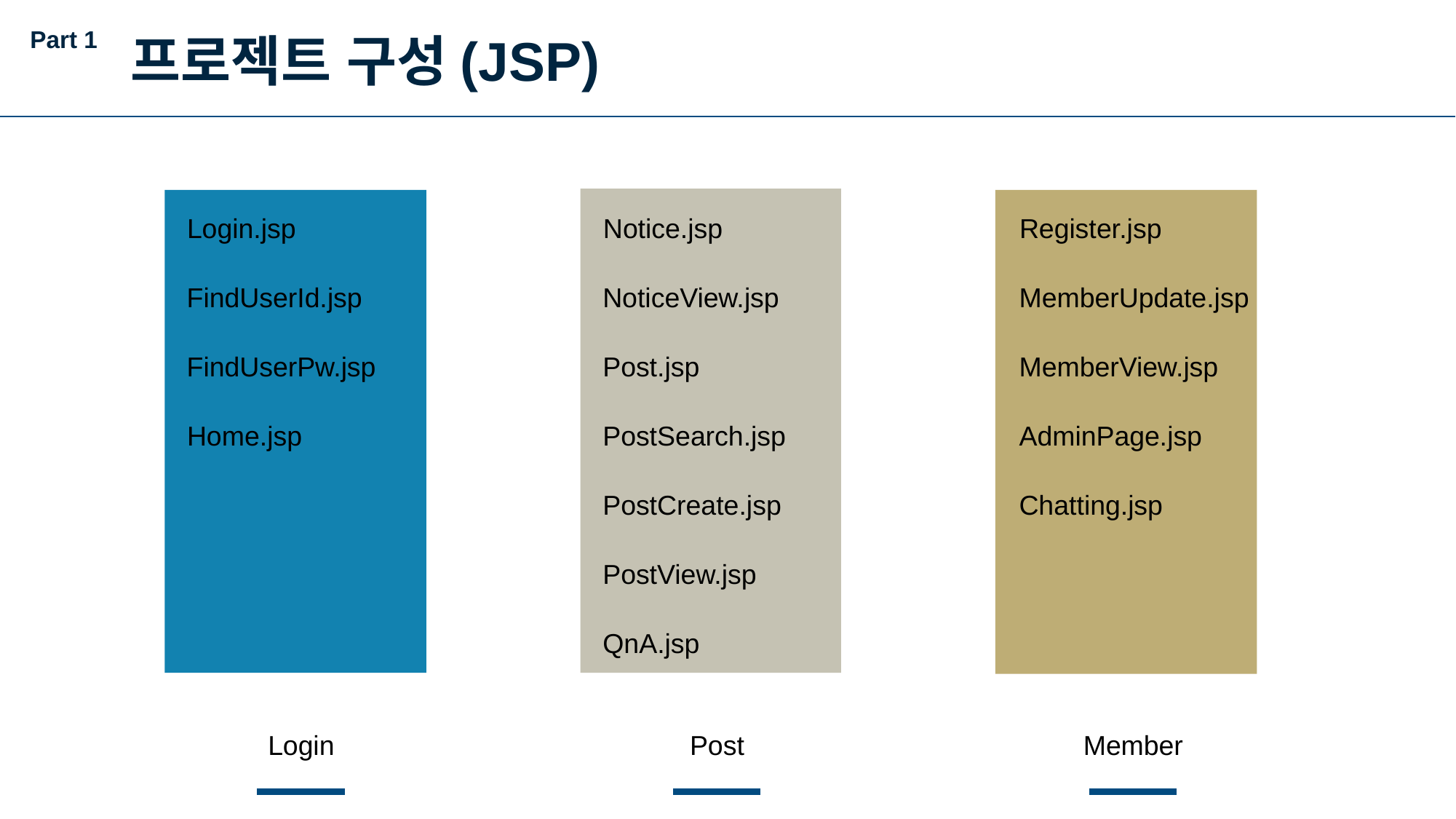

Part 1
프로젝트 구성(JSP)

Login.jsp
Notice.jsp
Register.jsp
FindUserId.jsp
NoticeView.jsp
MemberUpdate.jsp
FindUserPw.jsp
Post.jsp
MemberView.jsp
Home.jsp
PostSearch.jsp
AdminPage.jsp
PostCreate.jsp
Chatting.jsp
PostView.jsp
QnA.jsp
Login
Post
Member